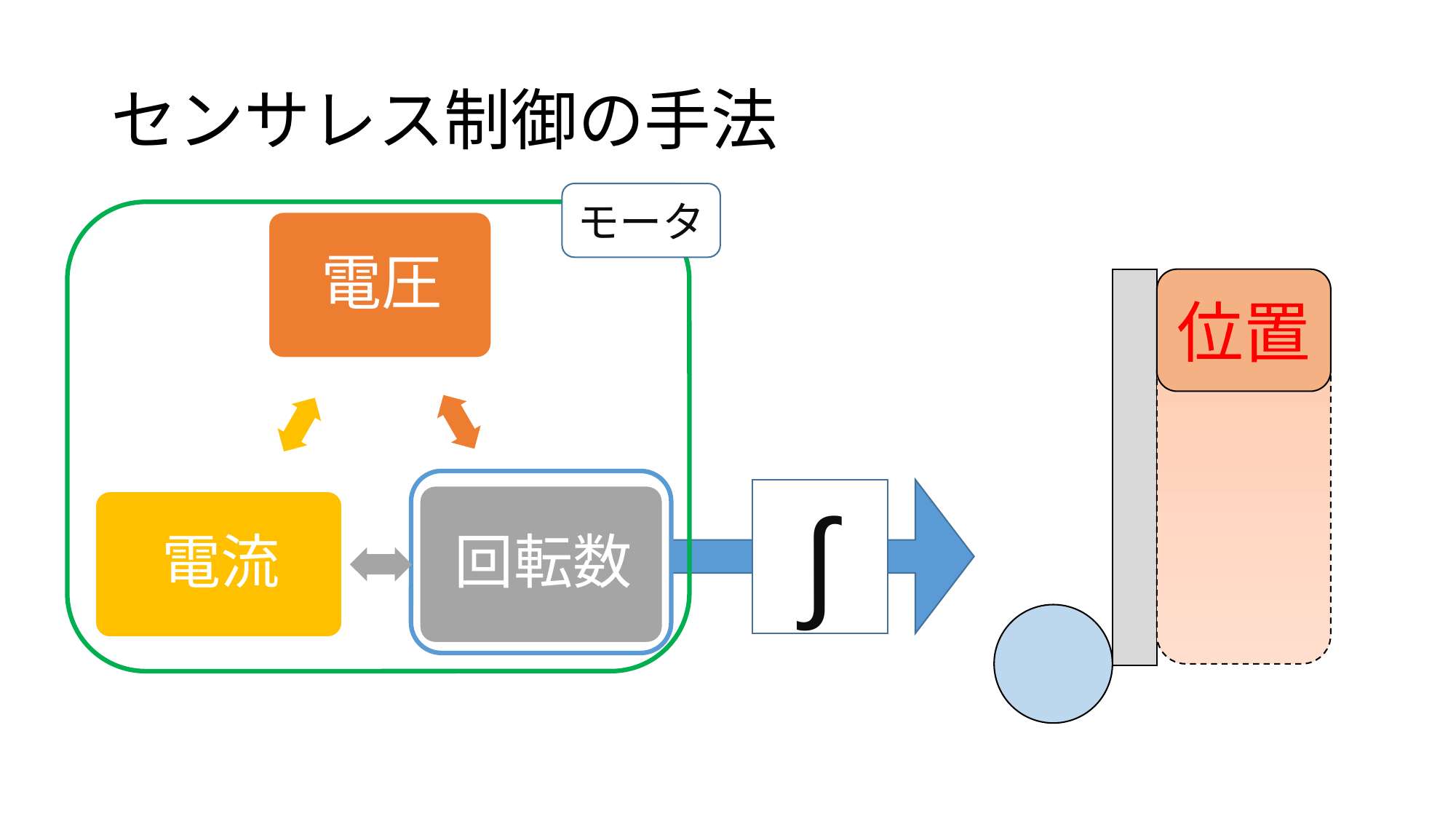

# センサレス制御の手法
モータ

電圧

回転数

電流

位置

∫